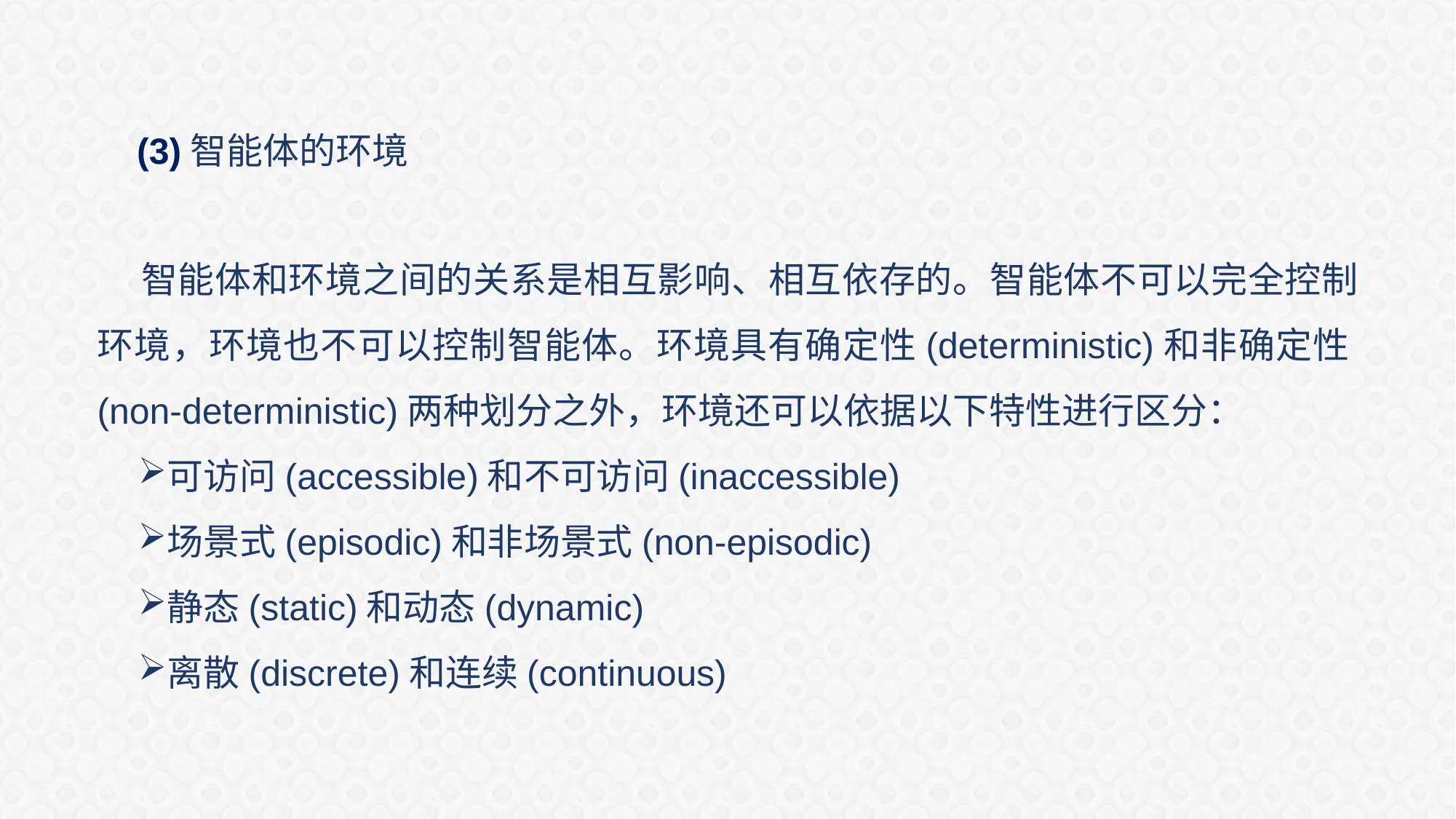

(3)智能体的环境
    智能体和环境之间的关系是相互影响、相互依存的。智能体不可以完全控制环境，环境也不可以控制智能体。环境具有确定性(deterministic)和非确定性(non-deterministic)两种划分之外，环境还可以依据以下特性进行区分：
可访问(accessible)和不可访问(inaccessible)
场景式(episodic)和非场景式(non-episodic)
静态(static)和动态(dynamic)
离散(discrete)和连续(continuous)